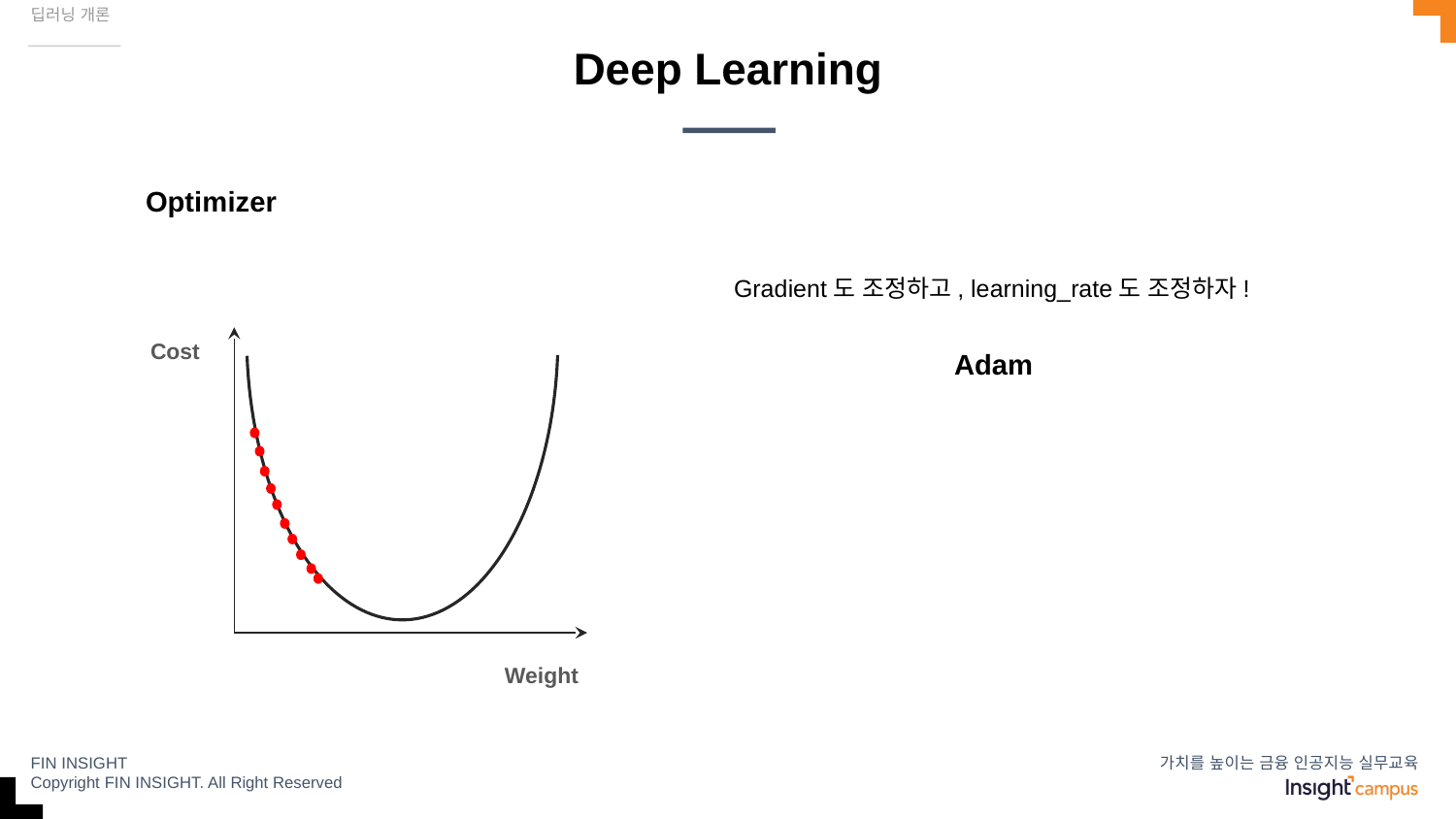

딥러닝 개론
# Deep Learning

Optimizer

Gradient도 조정하고, learning_rate도 조정하자!
Cost
Adam

Weight